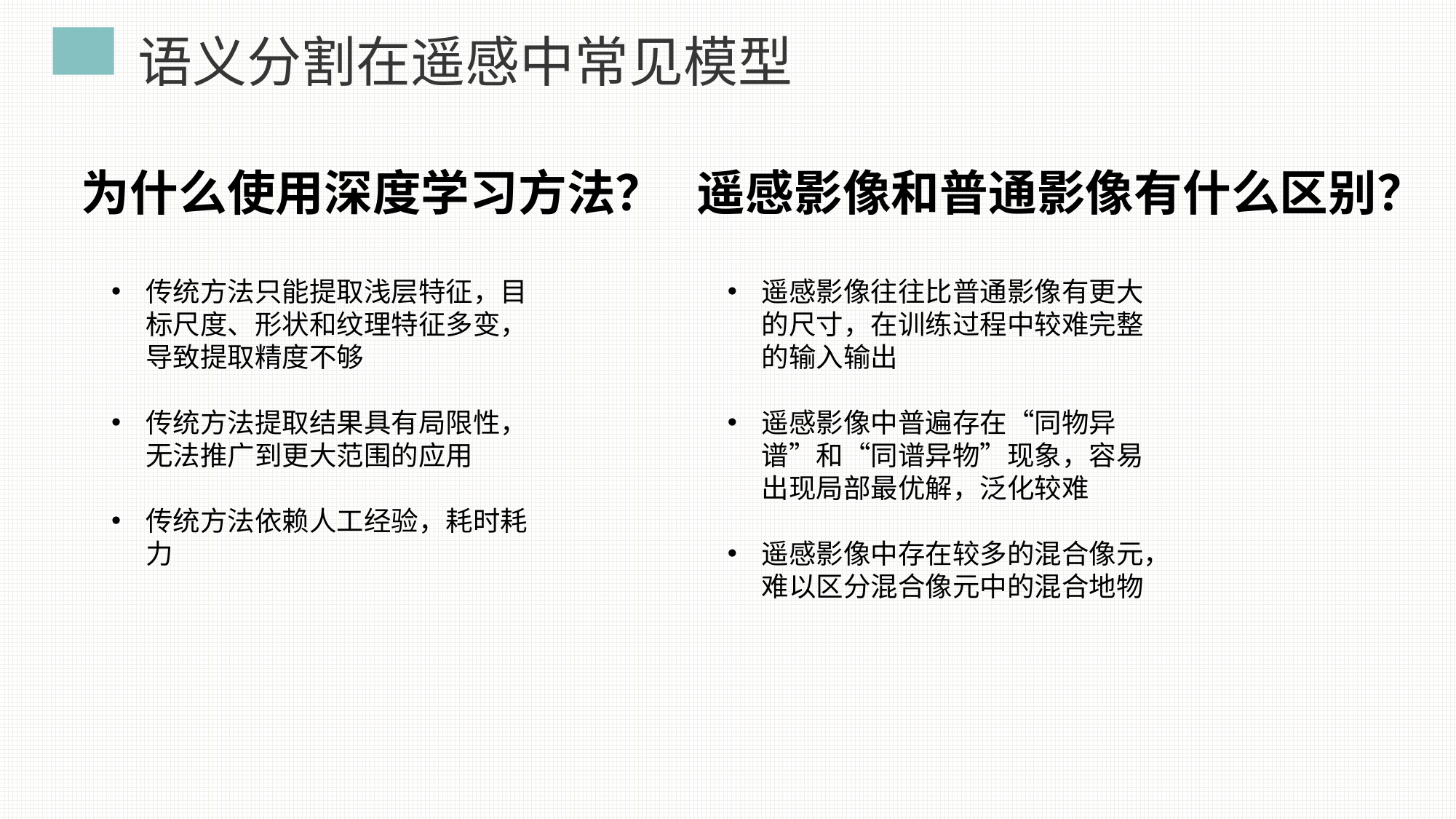

语义分割在遥感中常见模型

为什么使用深度学习方法？   遥感影像和普通影像有什么区别？
传统方法只能提取浅层特征，目标尺度、形状和纹理特征多变，导致提取精度不够

传统方法提取结果具有局限性，无法推广到更大范围的应用

传统方法依赖人工经验，耗时耗力

遥感影像往往比普通影像有更大的尺寸，在训练过程中较难完整的输入输出

遥感影像中普遍存在“同物异谱”和“同谱异物”现象，容易出现局部最优解，泛化较难

遥感影像中存在较多的混合像元，难以区分混合像元中的混合地物